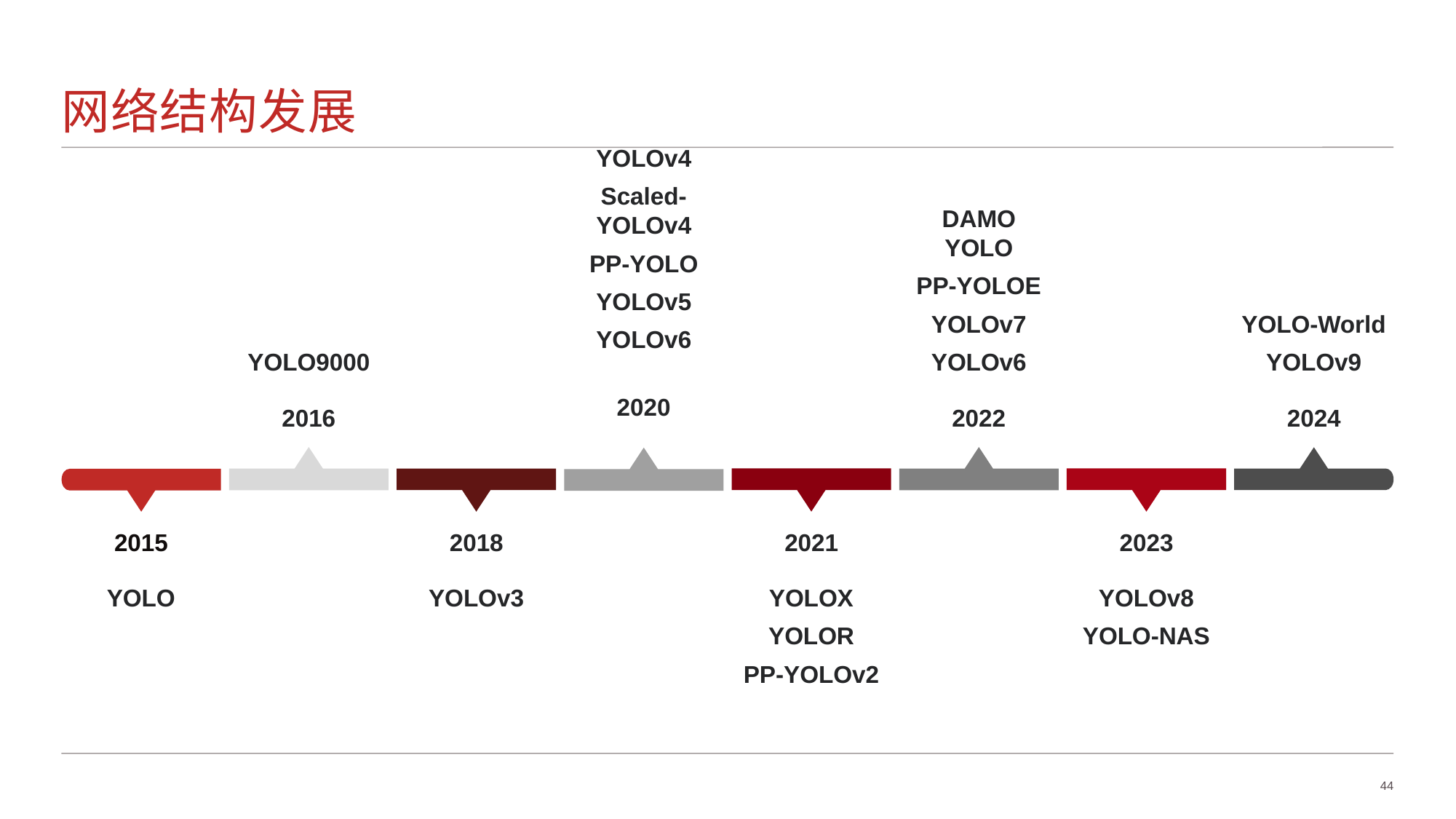

# 网络结构发展
YOLOv4
Scaled-YOLOv4
PP-YOLO
YOLOv5
YOLOv6
2020
YOLO9000
2016
DAMO YOLO
PP-YOLOE
YOLOv7
YOLOv6
2022
YOLO-World
YOLOv9
2024

2015
YOLO
2018
YOLOv3
2021
YOLOX
YOLOR
PP-YOLOv2
2023
YOLOv8
YOLO-NAS